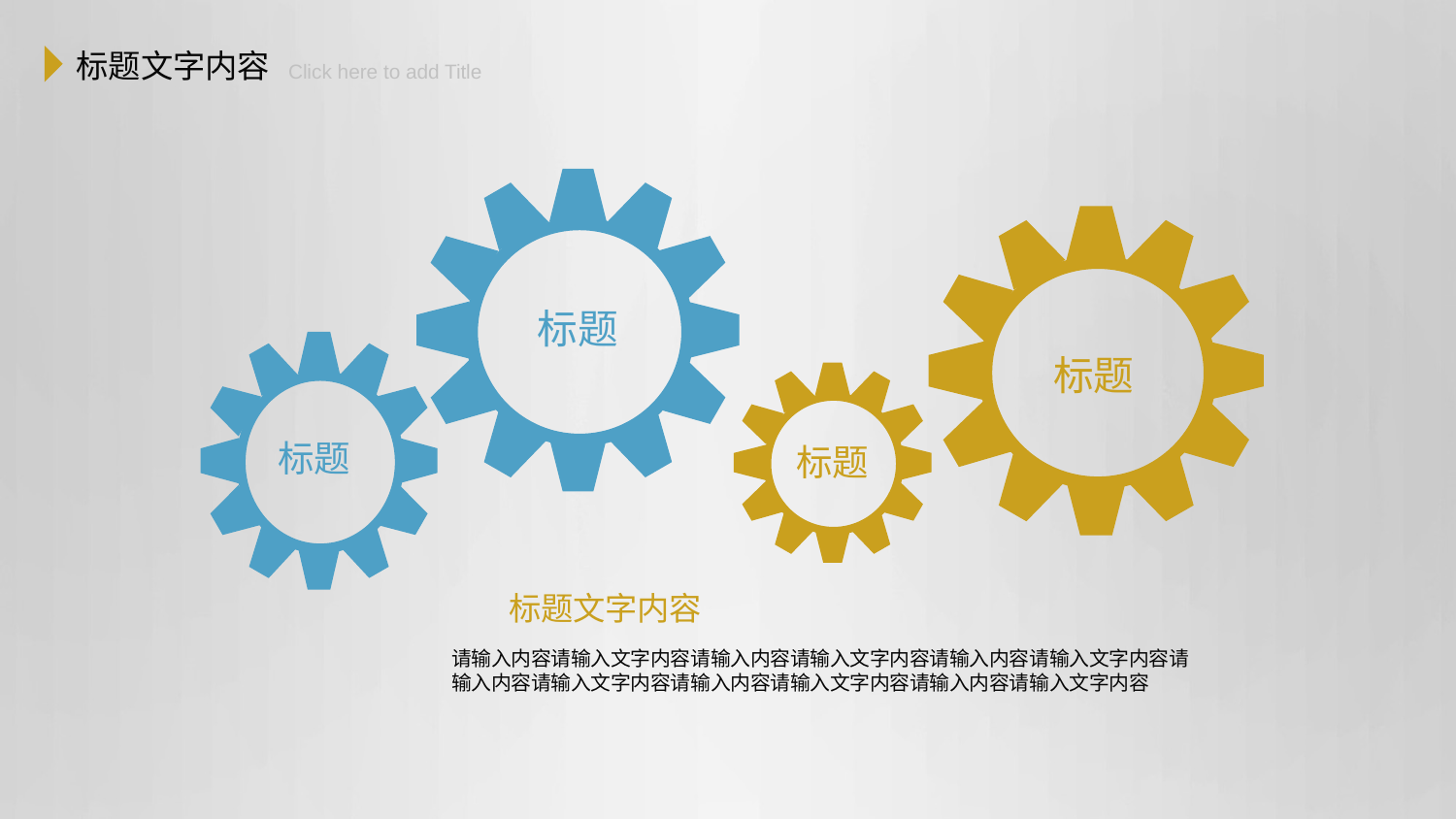

标题文字内容
  Click here to add Title

标题

标题

标题

标题
标题文字内容
请输入内容请输入文字内容请输入内容请输入文字内容请输入内容请输入文字内容请输入内容请输入文字内容请输入内容请输入文字内容请输入内容请输入文字内容